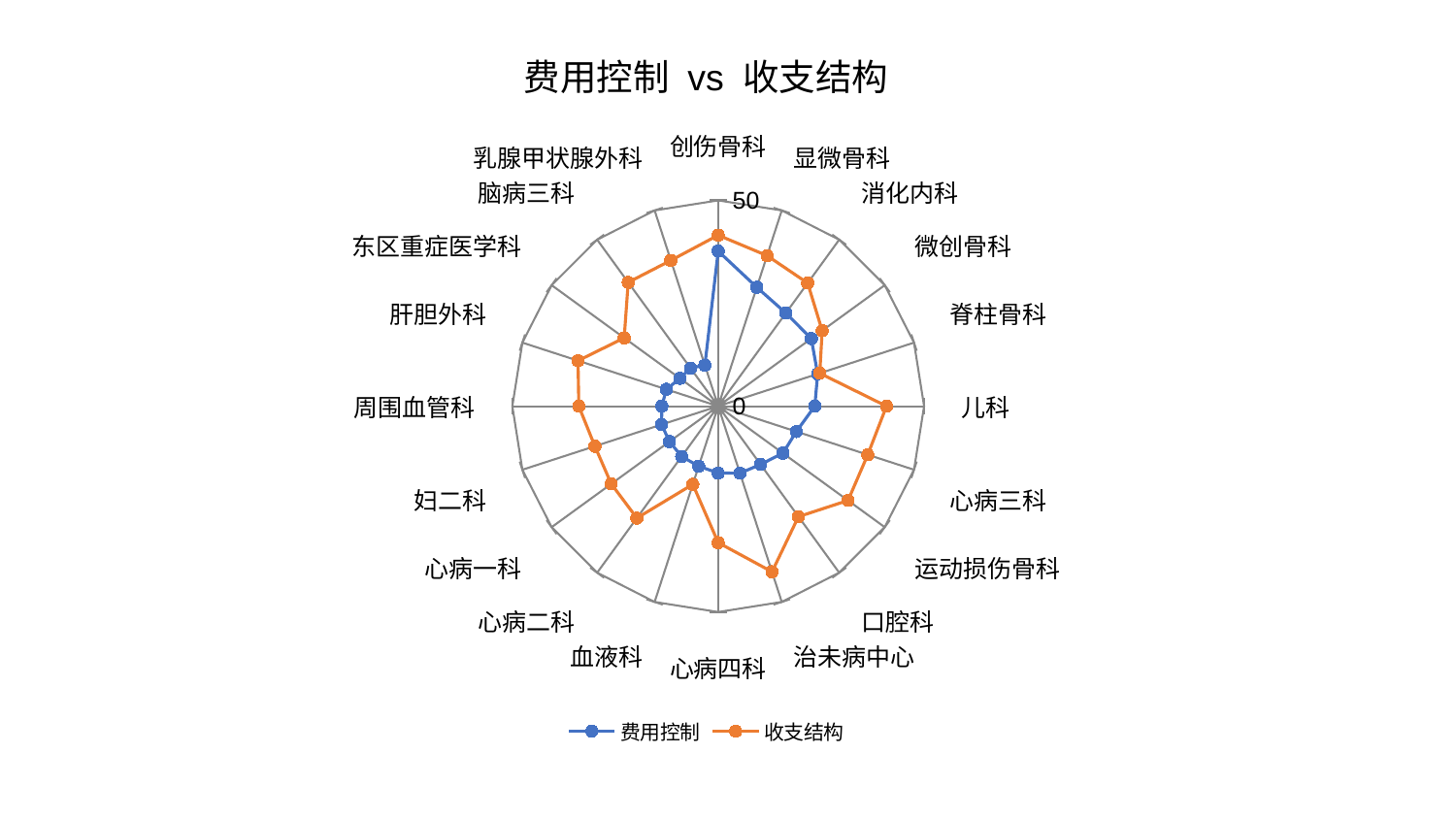

### Chart: 费用控制 vs 收支结构

| Category | 费用控制 | 收支结构 |
|---|---|---|
| 创伤骨科 | 37.67994119086728 | 41.549373416805224 |
| 显微骨科 | 30.3636859700249 | 38.45092415999363 |
| 消化内科 | 27.974214804564838 | 36.968393751431684 |
| 微创骨科 | 27.955500409319356 | 31.22587793593284 |
| 脊柱骨科 | 25.394412940462793 | 25.944536061961376 |
| 儿科 | 23.457267490493503 | 40.87439843020232 |
| 心病三科 | 19.96134264856486 | 38.194481748669496 |
| 运动损伤骨科 | 19.435782743508373 | 38.978751553692746 |
| 口腔科 | 17.510909068209628 | 33.17747710944093 |
| 治未病中心 | 17.12032913448134 | 42.305241423049345 |
| 心病四科 | 16.249458939193847 | 33.143264027608275 |
| 血液科 | 15.335376498655872 | 19.975077969555947 |
| 心病二科 | 15.11138387930214 | 33.60793035666006 |
| 心病一科 | 14.630723067270617 | 32.10964796206293 |
| 妇二科 | 14.460718553893134 | 31.49569635616353 |
| 周围血管科 | 13.688496303672753 | 33.85670740306322 |
| 肝胆外科 | 13.24000329325023 | 35.796390798431126 |
| 东区重症医学科 | 11.493249657512687 | 28.22350328120592 |
| 脑病三科 | 11.43342949252453 | 37.18307464982073 |
| 乳腺甲状腺外科 | 10.4712146559628 | 37.23658278951991 |
46